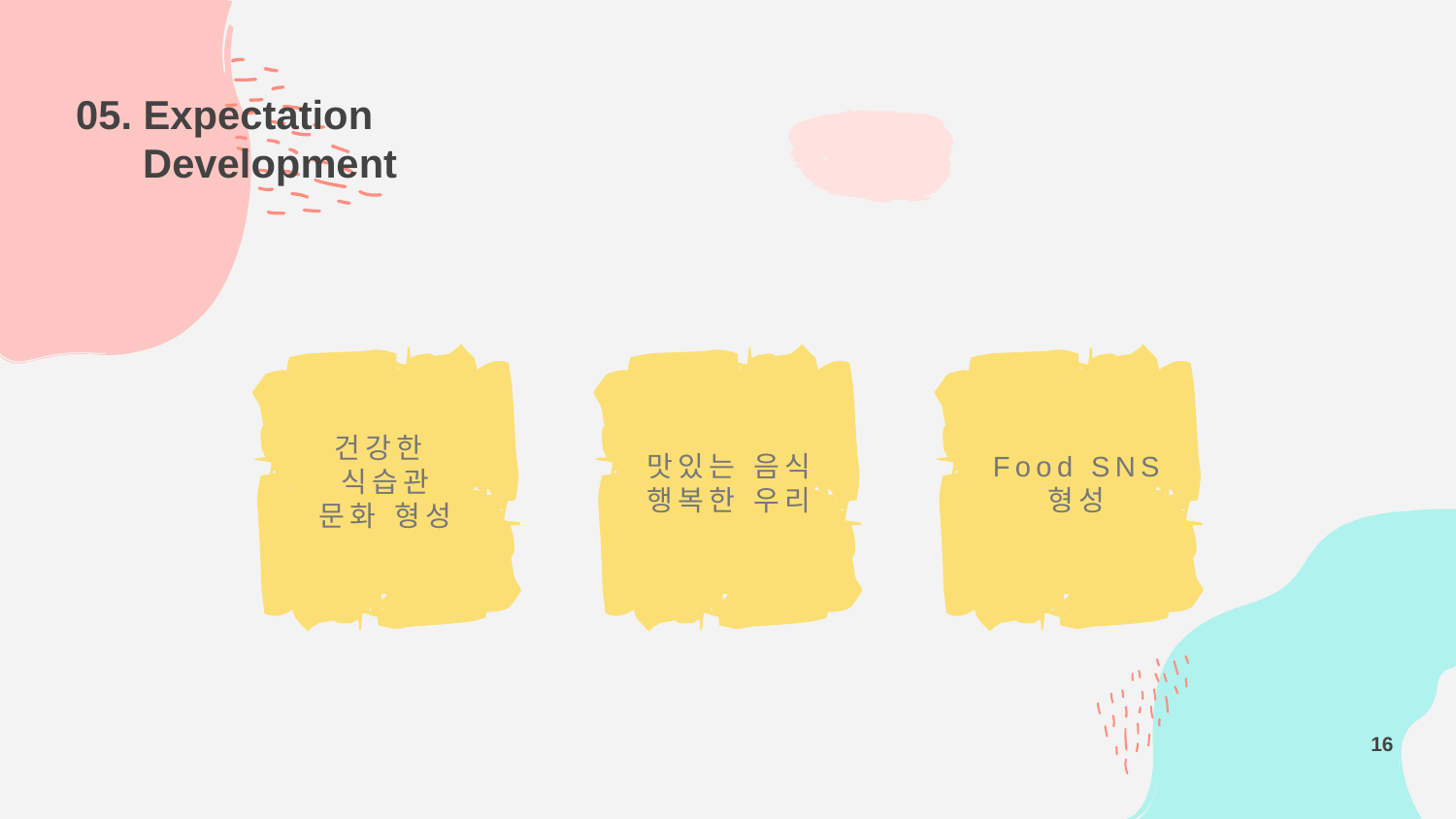

05. Expectation
      Development
건강한
식습관
문화 형성
맛있는 음식
행복한 우리
Food SNS
형성
16